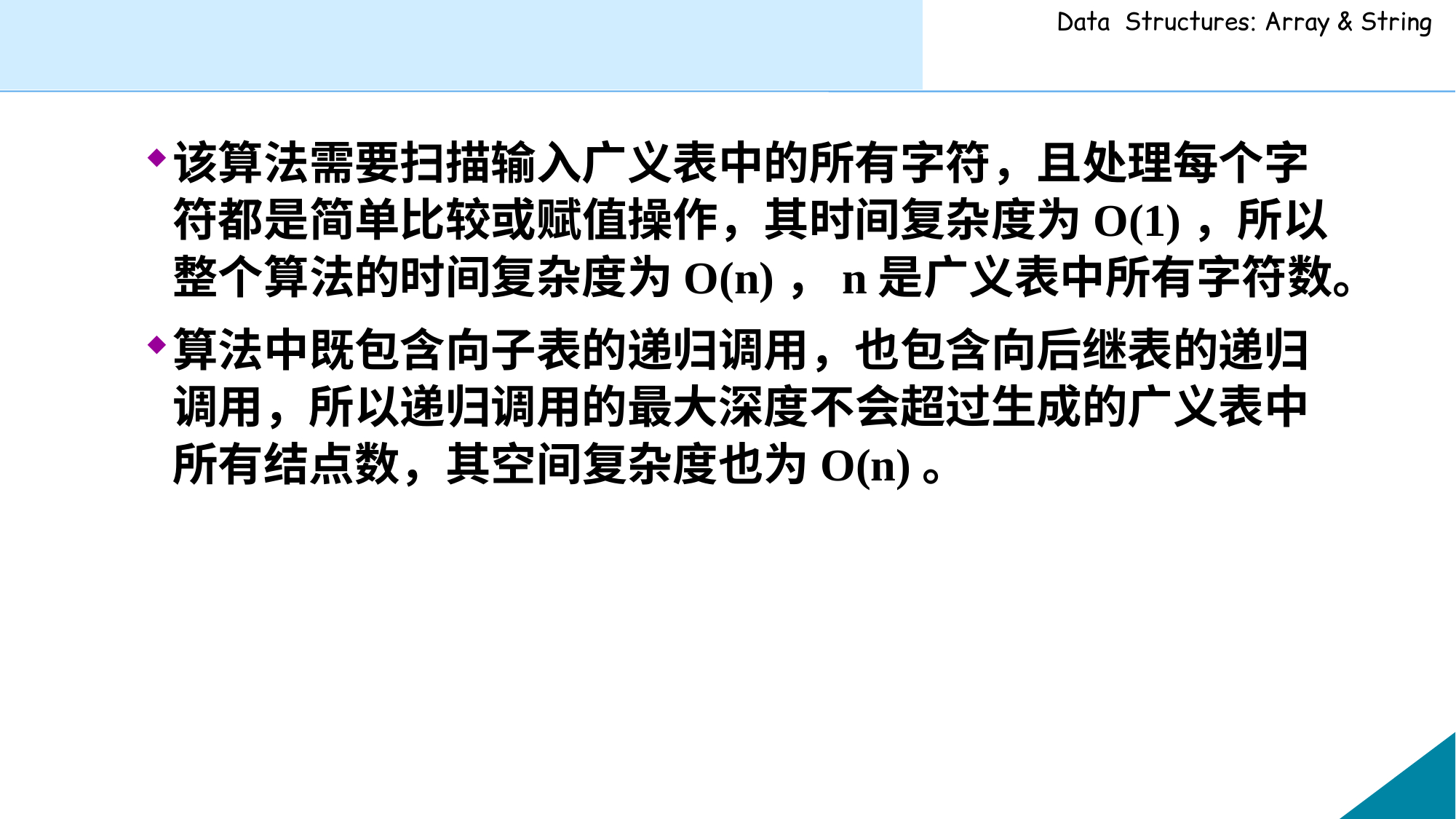

该算法需要扫描输入广义表中的所有字符，且处理每个字符都是简单比较或赋值操作，其时间复杂度为O(1)，所以整个算法的时间复杂度为O(n)，n是广义表中所有字符数。
算法中既包含向子表的递归调用，也包含向后继表的递归调用，所以递归调用的最大深度不会超过生成的广义表中所有结点数，其空间复杂度也为O(n)。